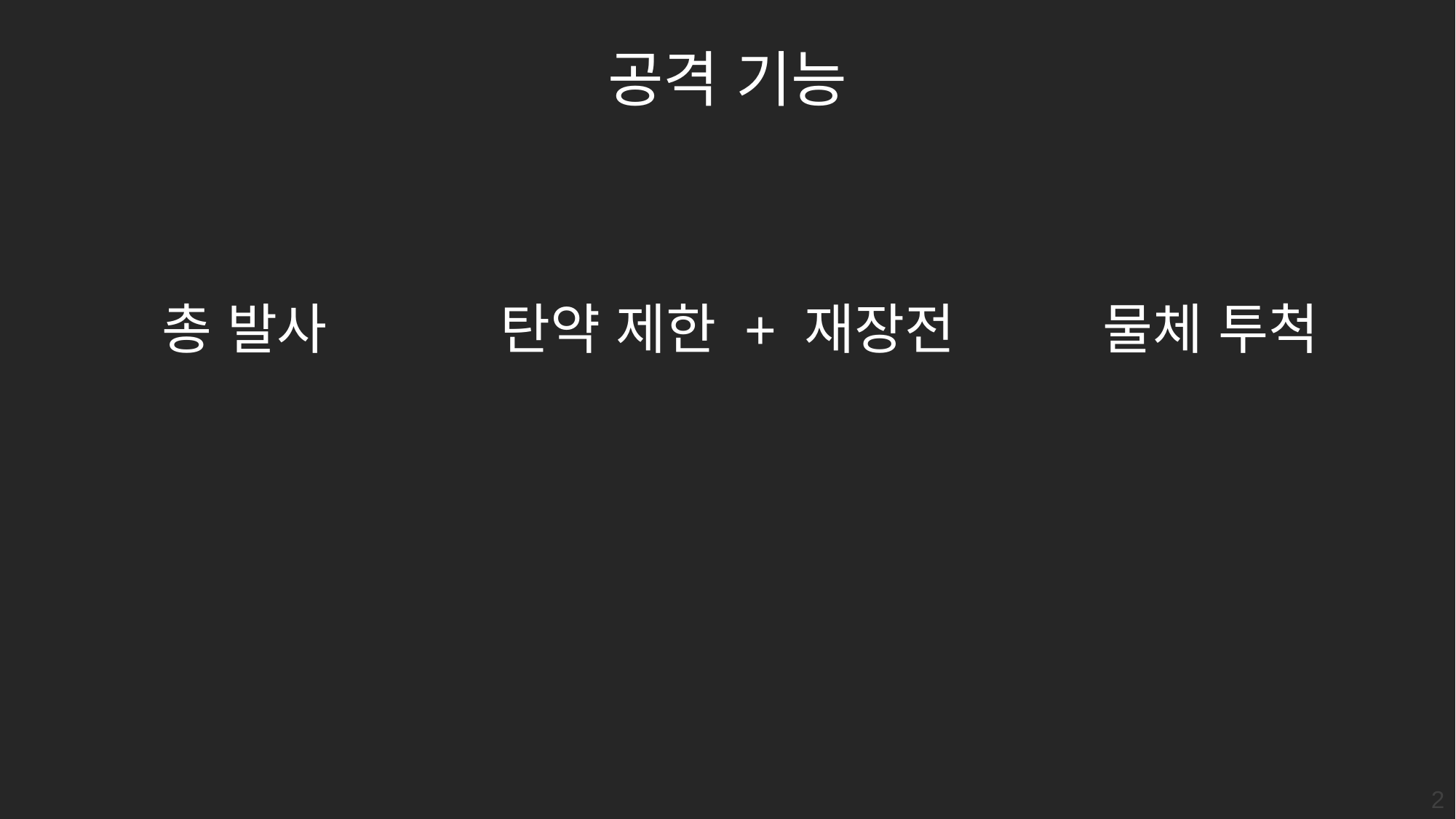

공격 기능
총 발사
물체 투척
탄약 제한 + 재장전
2